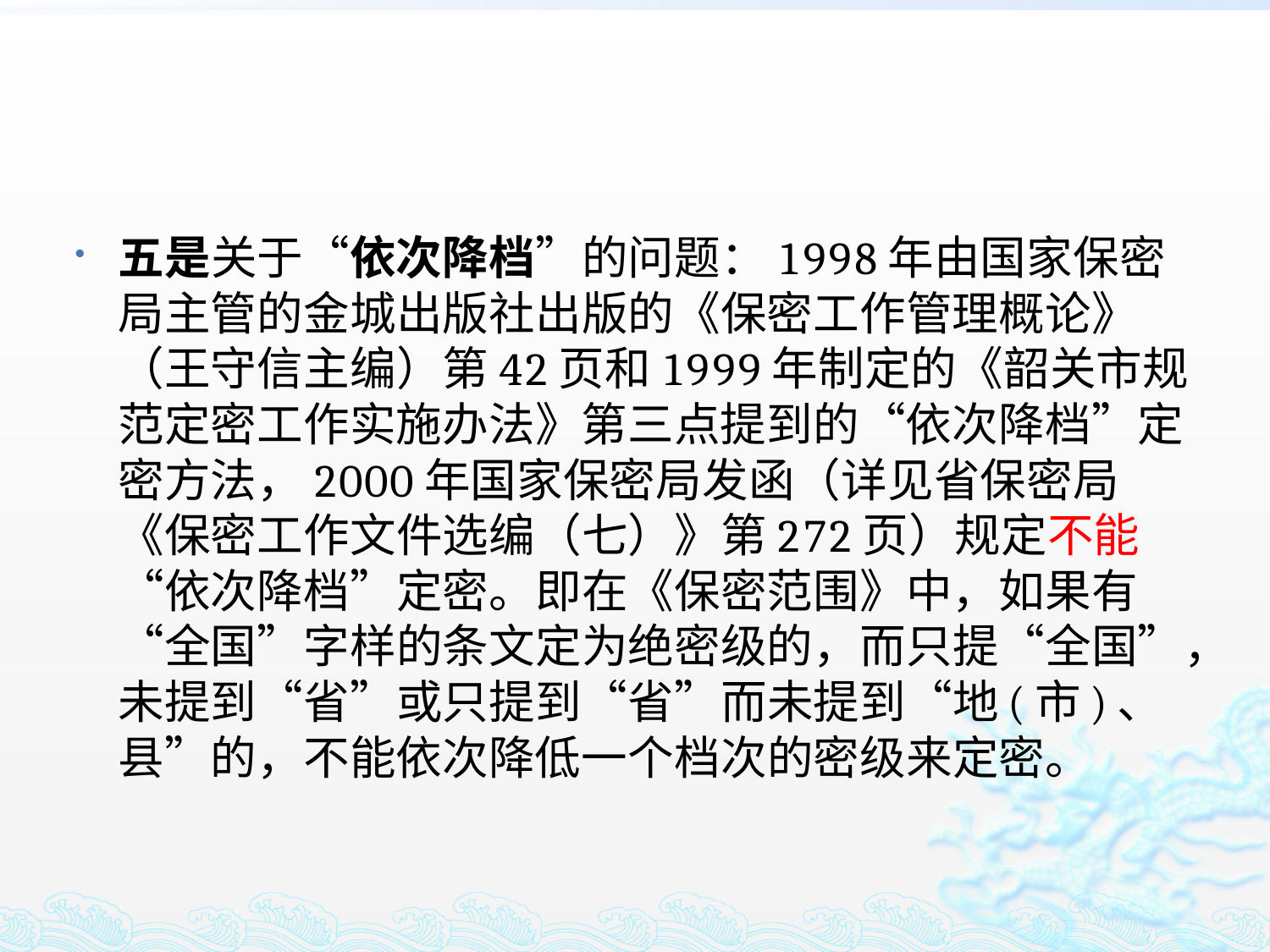

#
五是关于“依次降档”的问题：1998年由国家保密局主管的金城出版社出版的《保密工作管理概论》（王守信主编）第42页和1999年制定的《韶关市规范定密工作实施办法》第三点提到的“依次降档”定密方法，2000年国家保密局发函（详见省保密局《保密工作文件选编（七）》第272页）规定不能“依次降档”定密。即在《保密范围》中，如果有“全国”字样的条文定为绝密级的，而只提“全国”，未提到“省”或只提到“省”而未提到“地(市)、县”的，不能依次降低一个档次的密级来定密。